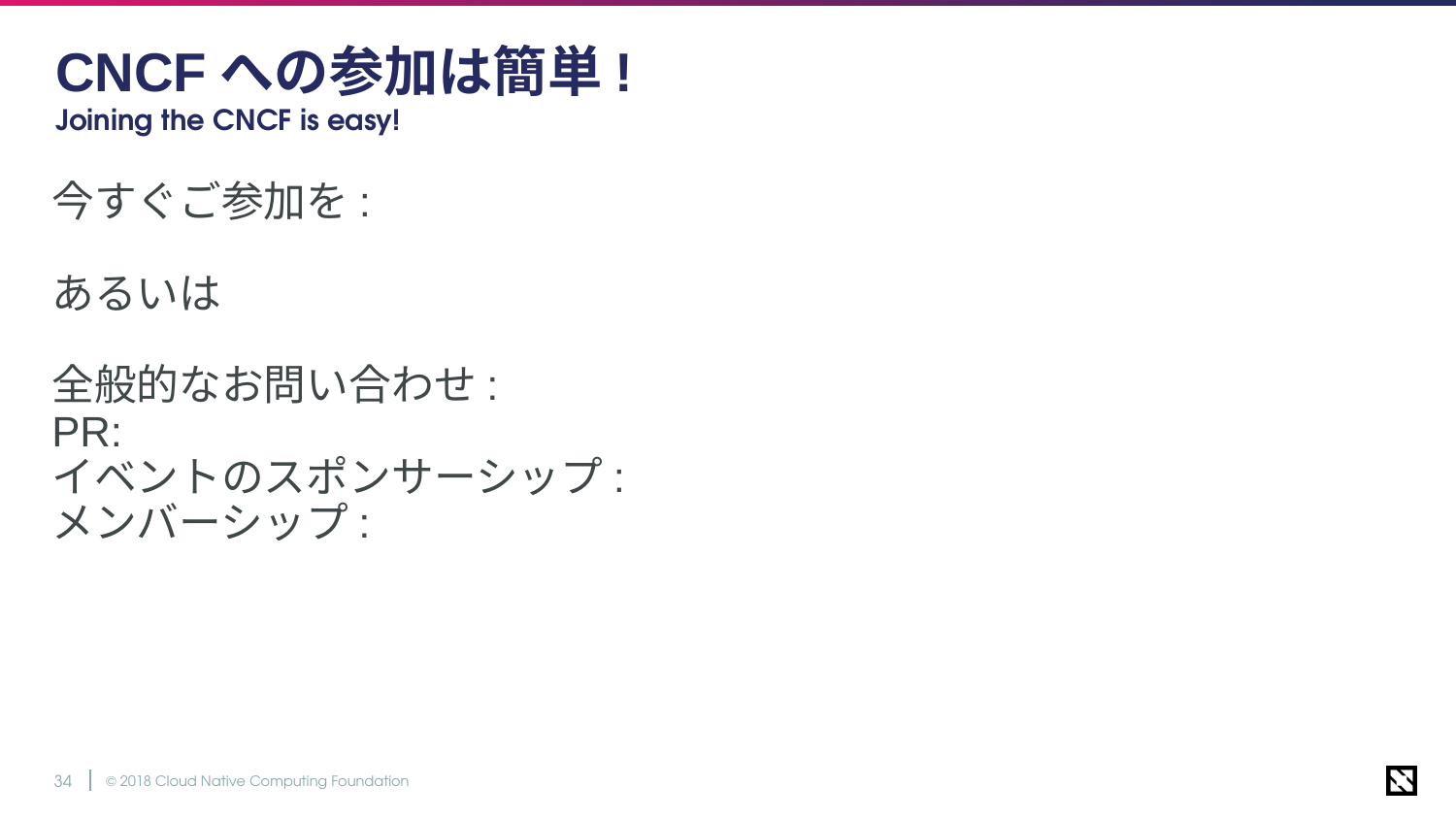

# CNCFへの参加は簡単! Joining the CNCF is easy!
今すぐご参加を: https://cncf.io/join

あるいは

全般的なお問い合わせ:	info@cncf.io
PR: pr@cncf.io
イベントのスポンサーシップ: sponsor@cncf.io
メンバーシップ: memberships@cncf.io